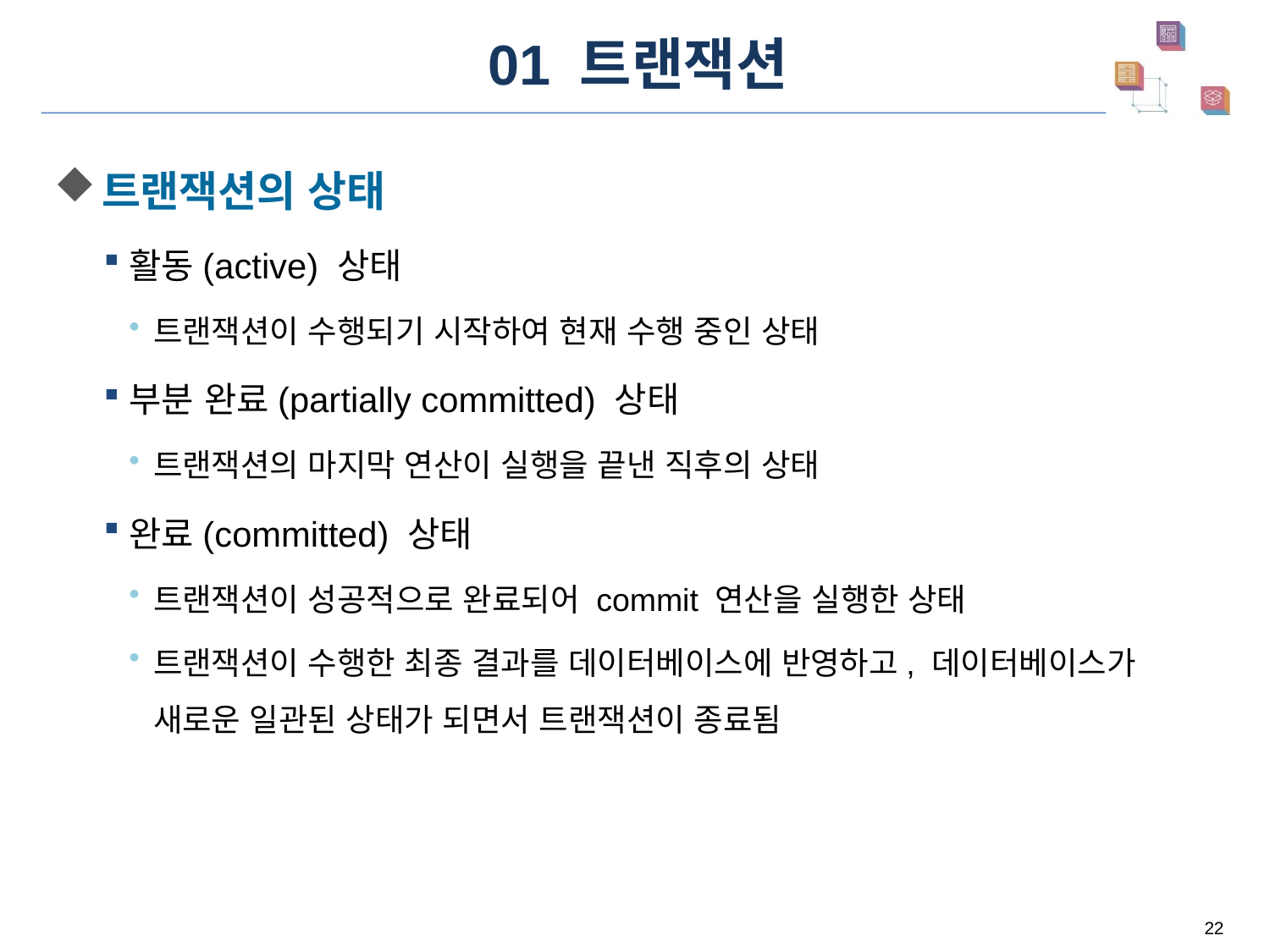

# 01 트랜잭션
트랜잭션의 상태
활동(active) 상태
트랜잭션이 수행되기 시작하여 현재 수행 중인 상태
부분 완료(partially committed) 상태
트랜잭션의 마지막 연산이 실행을 끝낸 직후의 상태
완료(committed) 상태
트랜잭션이 성공적으로 완료되어 commit 연산을 실행한 상태
트랜잭션이 수행한 최종 결과를 데이터베이스에 반영하고, 데이터베이스가
새로운 일관된 상태가 되면서 트랜잭션이 종료됨